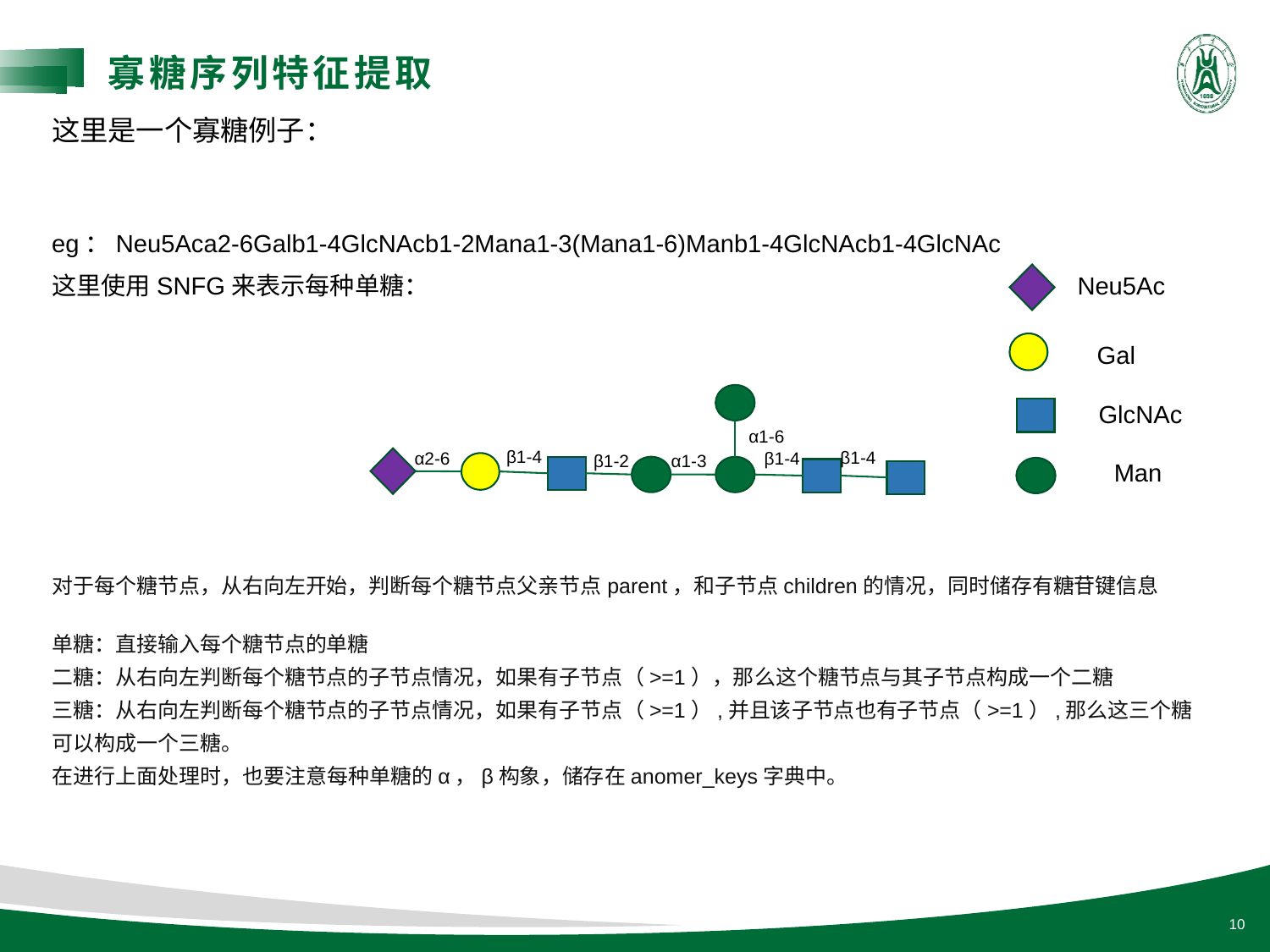

寡糖序列特征提取
这里是一个寡糖例子：
eg：Neu5Aca2-6Galb1-4GlcNAcb1-2Mana1-3(Mana1-6)Manb1-4GlcNAcb1-4GlcNAc
这里使用SNFG来表示每种单糖：

Neu5Ac

Gal

GlcNAc

α1-6
β1-4
β1-4
α2-6
β1-4
β1-2
α1-3

Man

对于每个糖节点，从右向左开始，判断每个糖节点父亲节点parent，和子节点children的情况，同时储存有糖苷键信息

单糖：直接输入每个糖节点的单糖
二糖：从右向左判断每个糖节点的子节点情况，如果有子节点（>=1），那么这个糖节点与其子节点构成一个二糖
三糖：从右向左判断每个糖节点的子节点情况，如果有子节点（>=1）,并且该子节点也有子节点（>=1）,那么这三个糖可以构成一个三糖。
在进行上面处理时，也要注意每种单糖的α，β构象，储存在anomer_keys字典中。
10